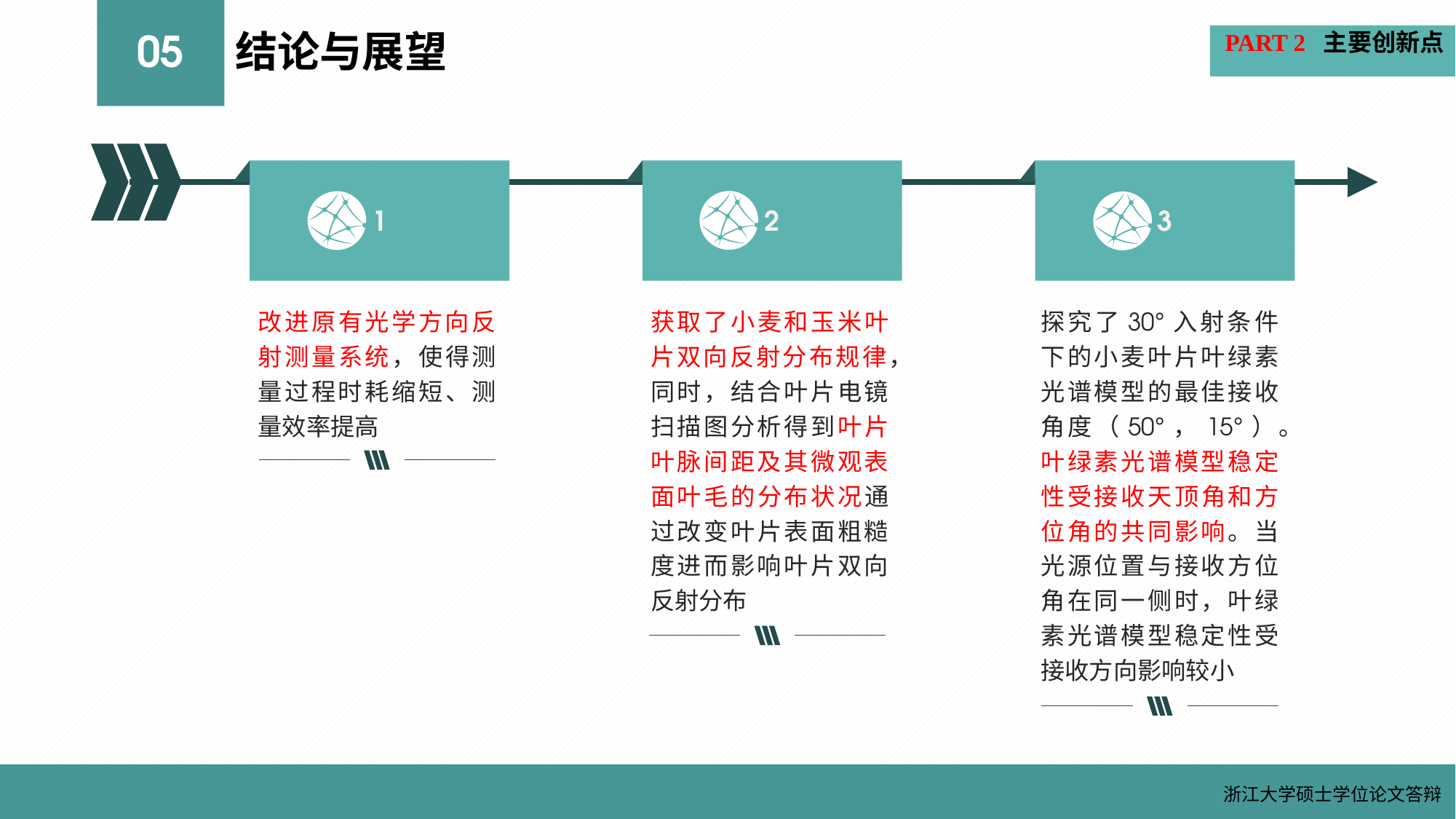

PART 2  主要创新点
05
结论与展望

2

3
1

改进原有光学方向反射测量系统，使得测量过程时耗缩短、测量效率提高

获取了小麦和玉米叶片双向反射分布规律，同时，结合叶片电镜扫描图分析得到叶片叶脉间距及其微观表面叶毛的分布状况通过改变叶片表面粗糙度进而影响叶片双向反射分布

探究了30°入射条件下的小麦叶片叶绿素光谱模型的最佳接收角度（50°，15°）。叶绿素光谱模型稳定性受接收天顶角和方位角的共同影响。当光源位置与接收方位角在同一侧时，叶绿素光谱模型稳定性受接收方向影响较小